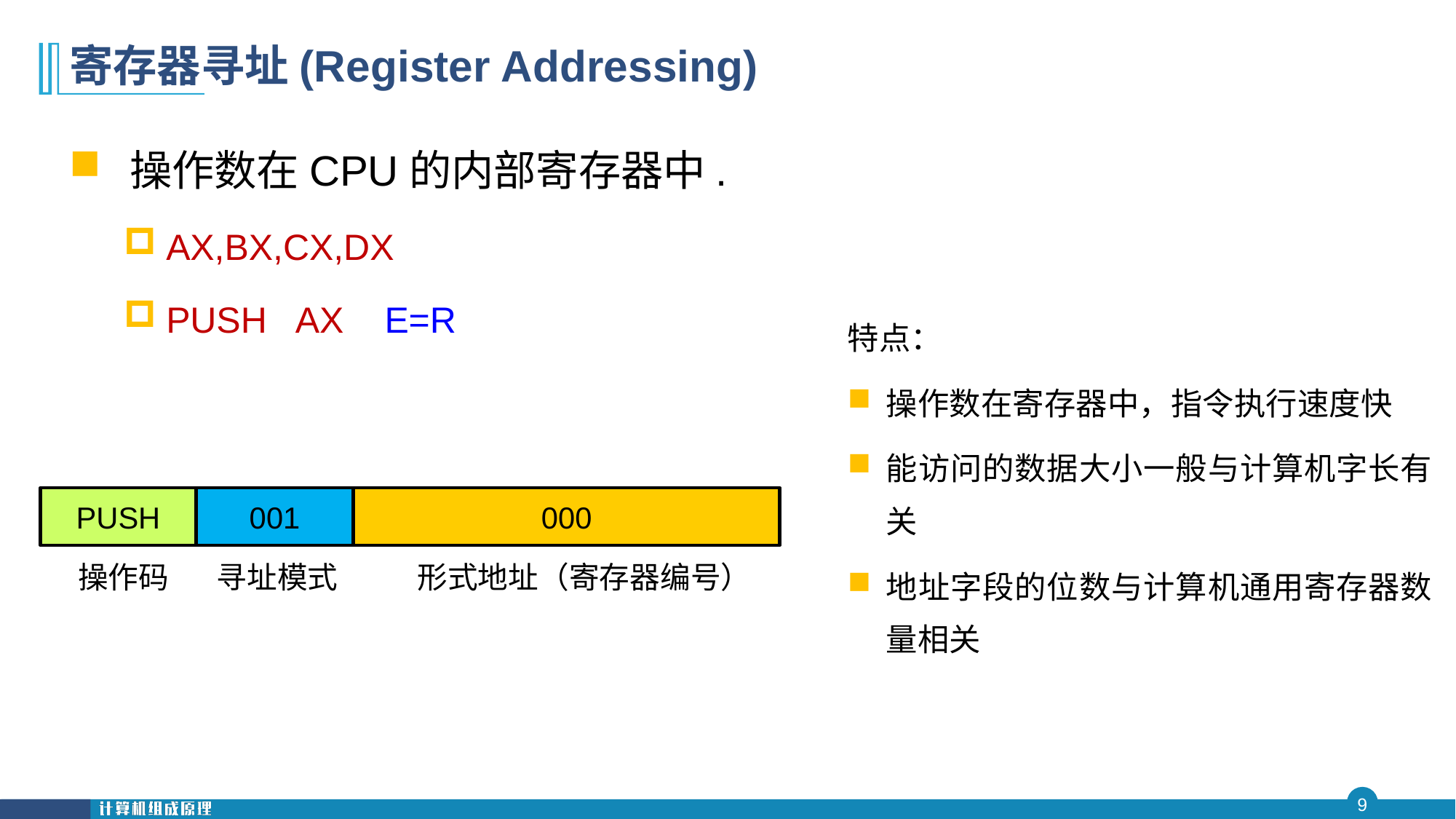

# 寄存器寻址(Register Addressing)
 操作数在CPU的内部寄存器中.
AX,BX,CX,DX
PUSH   AX    E=R
特点：
操作数在寄存器中，指令执行速度快
能访问的数据大小一般与计算机字长有关
地址字段的位数与计算机通用寄存器数量相关
PUSH
001
000
操作码
寻址模式
形式地址（寄存器编号）